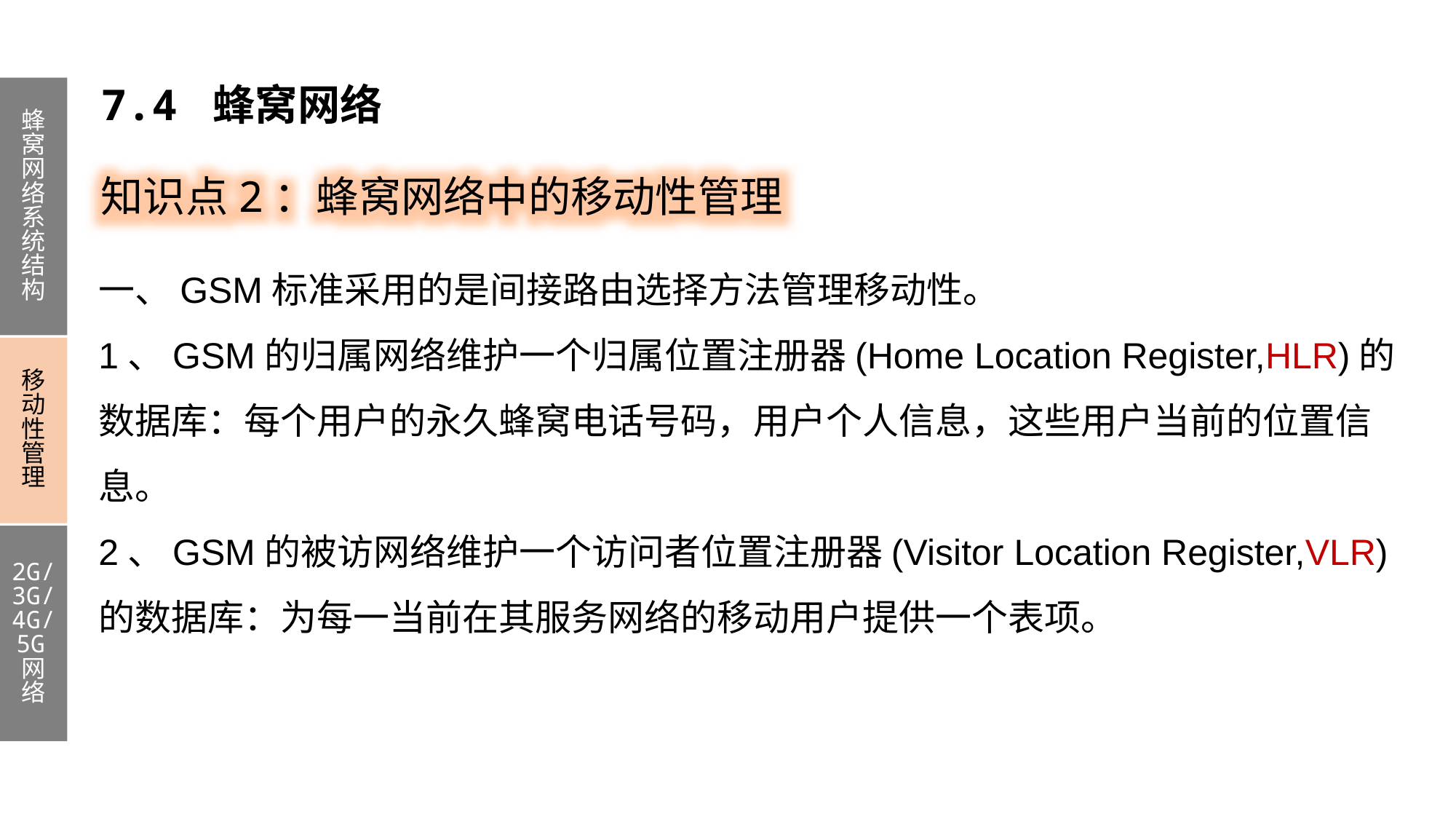

7.4 蜂窝网络
蜂窝网络系统结构
移动性管理
2G/3G/4G/5G网络
知识点2：蜂窝网络中的移动性管理
一、GSM标准采用的是间接路由选择方法管理移动性。
1、GSM的归属网络维护一个归属位置注册器(Home Location Register,HLR)的数据库：每个用户的永久蜂窝电话号码，用户个人信息，这些用户当前的位置信息。
2、GSM的被访网络维护一个访问者位置注册器(Visitor Location Register,VLR)的数据库：为每一当前在其服务网络的移动用户提供一个表项。